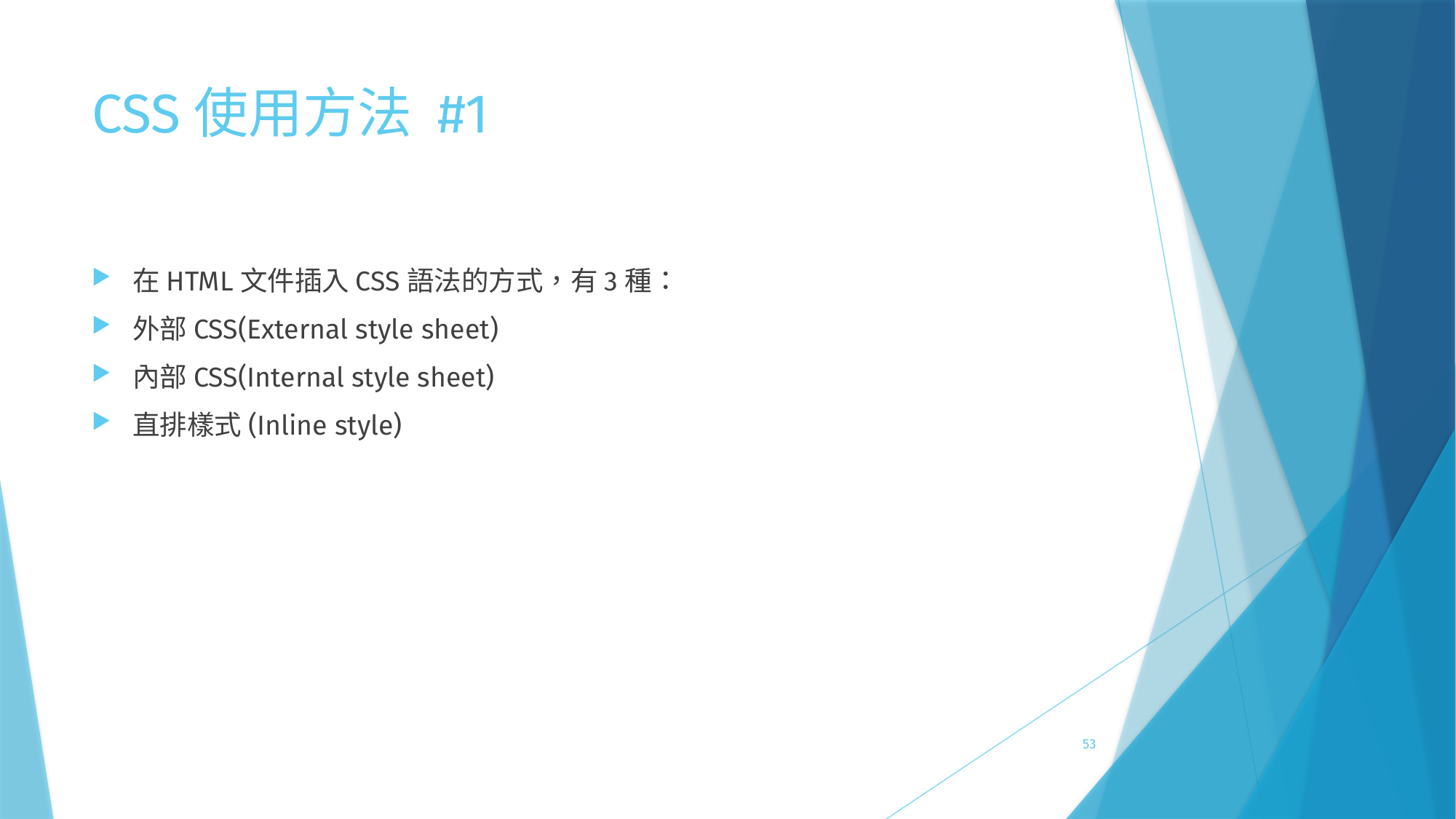

# CSS使用方法 #1
在HTML文件插入CSS語法的方式，有3種：
外部CSS(External style sheet)
內部CSS(Internal style sheet)
直排樣式(Inline style)
53